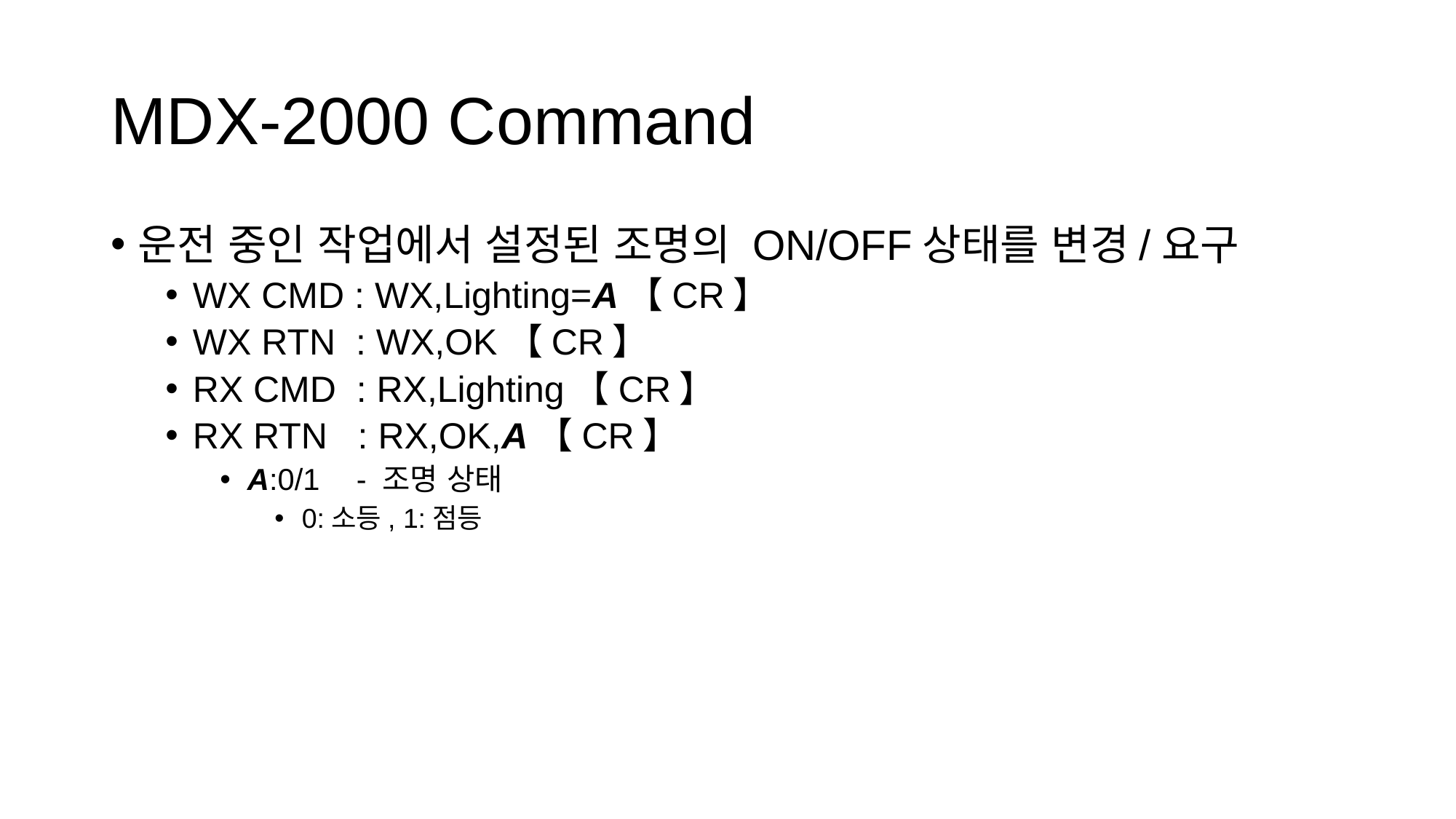

# MDX-2000 Command
운전 중인 작업에서 설정된 조명의 ON/OFF상태를 변경/요구
WX CMD : WX,Lighting=A【CR】
WX RTN  : WX,OK【CR】
RX CMD  : RX,Lighting【CR】
RX RTN   : RX,OK,A【CR】
A:0/1	- 조명 상태
0:소등, 1:점등